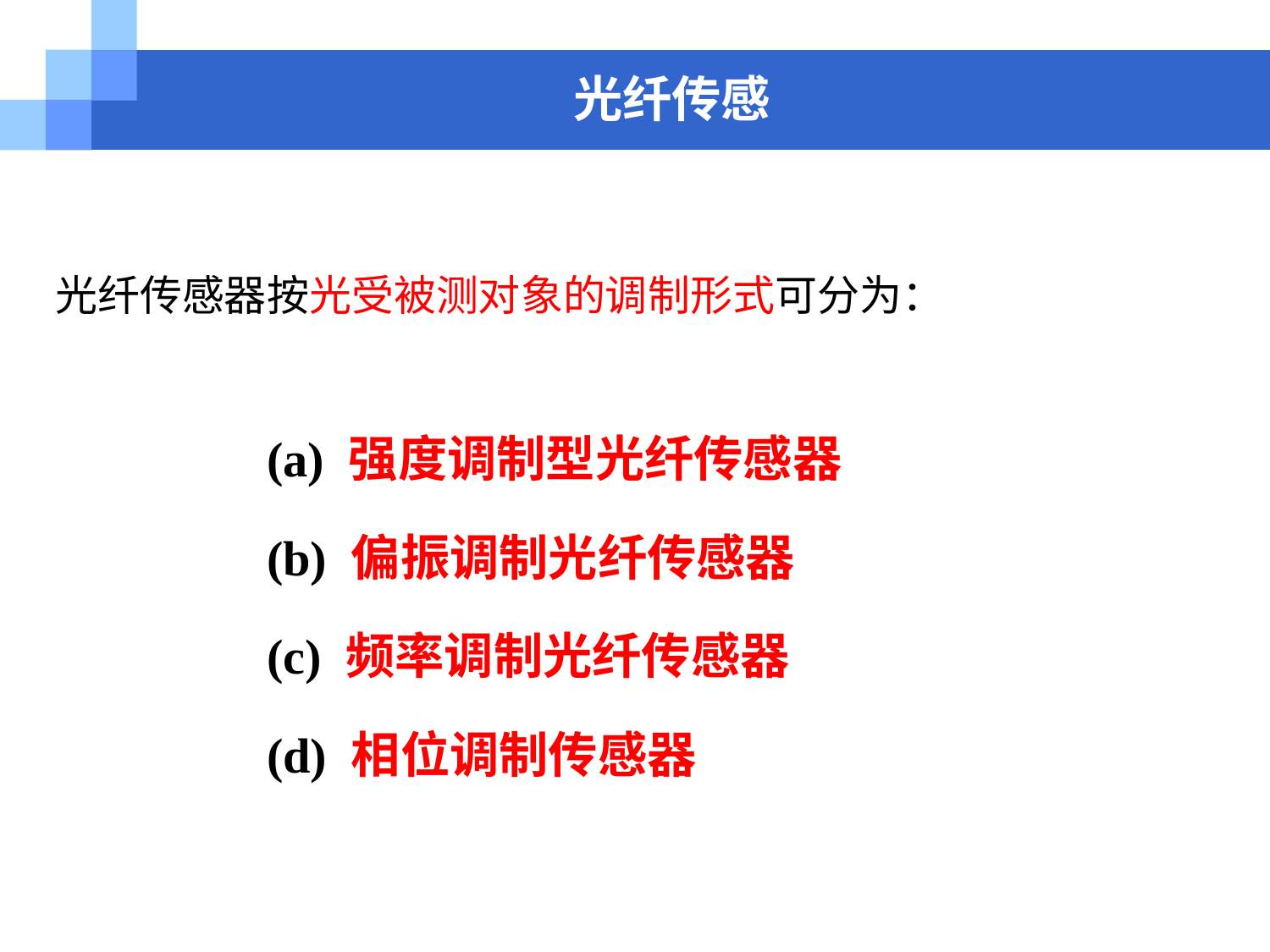

光纤传感
# 光纤传感器按光受被测对象的调制形式可分为：
(a) 强度调制型光纤传感器
(b) 偏振调制光纤传感器
(c) 频率调制光纤传感器
(d) 相位调制传感器